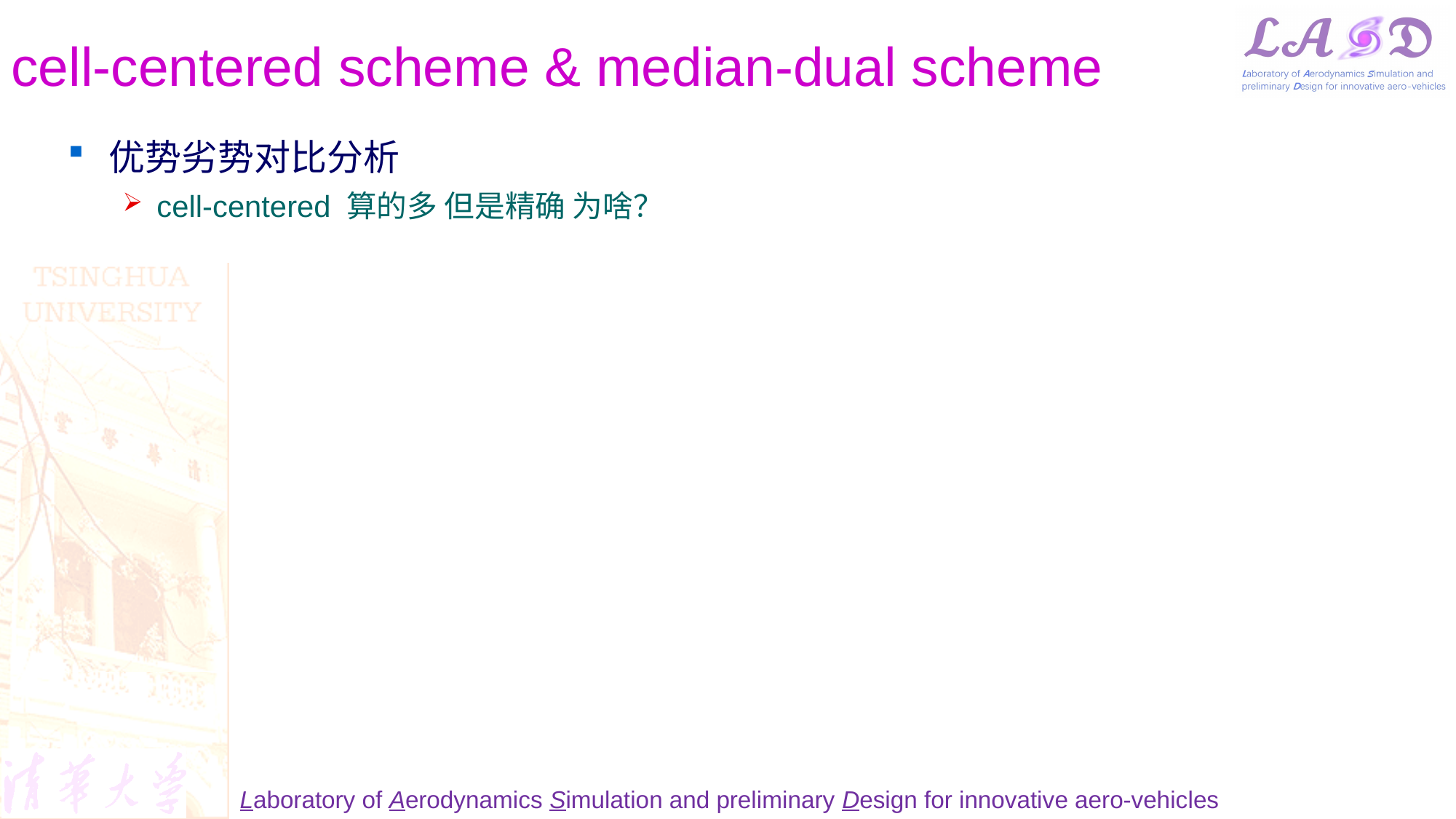

# cell-centered scheme & median-dual scheme
优势劣势对比分析
cell-centered 算的多 但是精确 为啥？